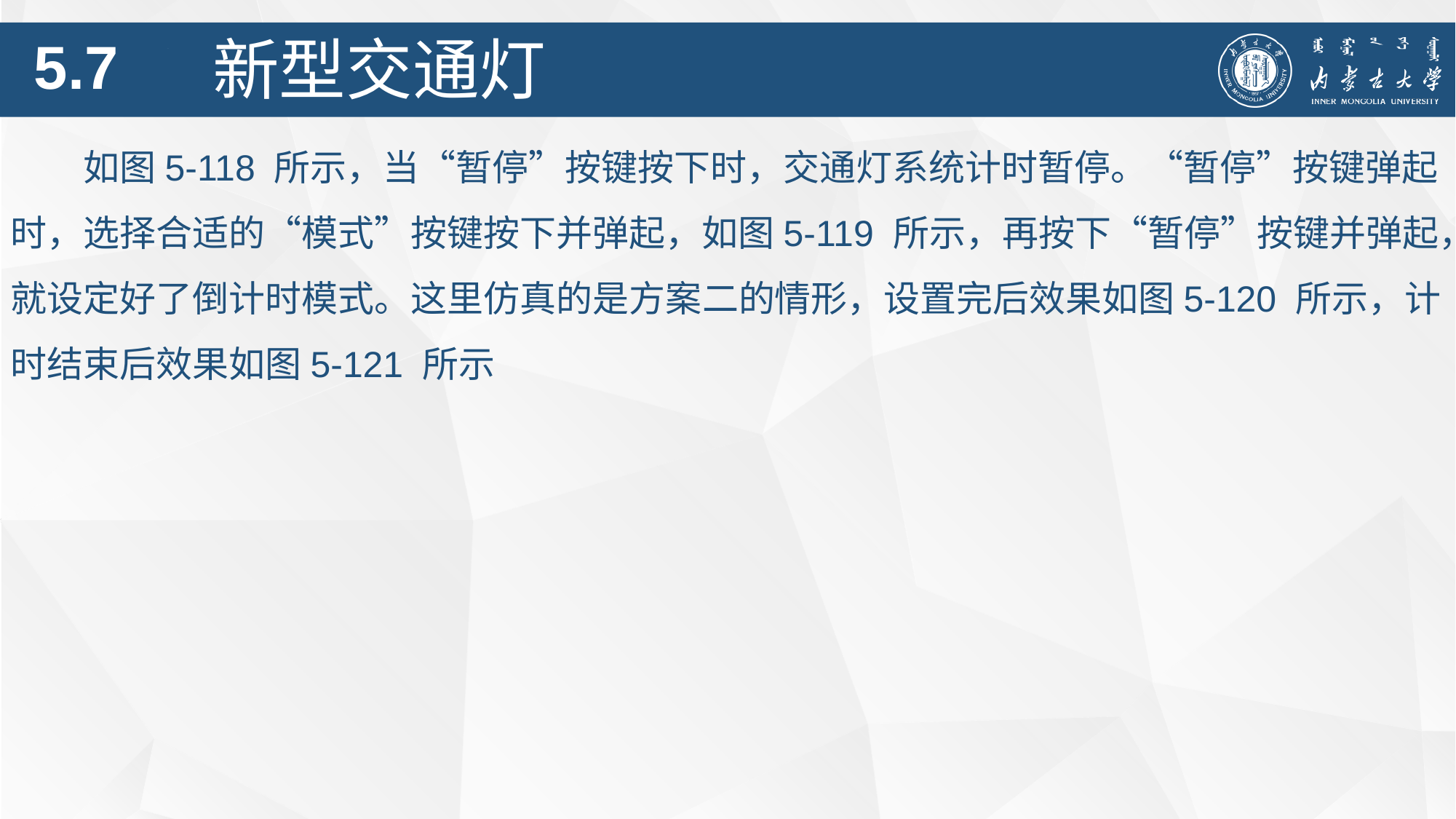

5.7
新型交通灯

如图5-118 所示，当“暂停”按键按下时，交通灯系统计时暂停。“暂停”按键弹起时，选择合适的“模式”按键按下并弹起，如图5-119 所示，再按下“暂停”按键并弹起，就设定好了倒计时模式。这里仿真的是方案二的情形，设置完后效果如图5-120 所示，计时结束后效果如图5-121 所示